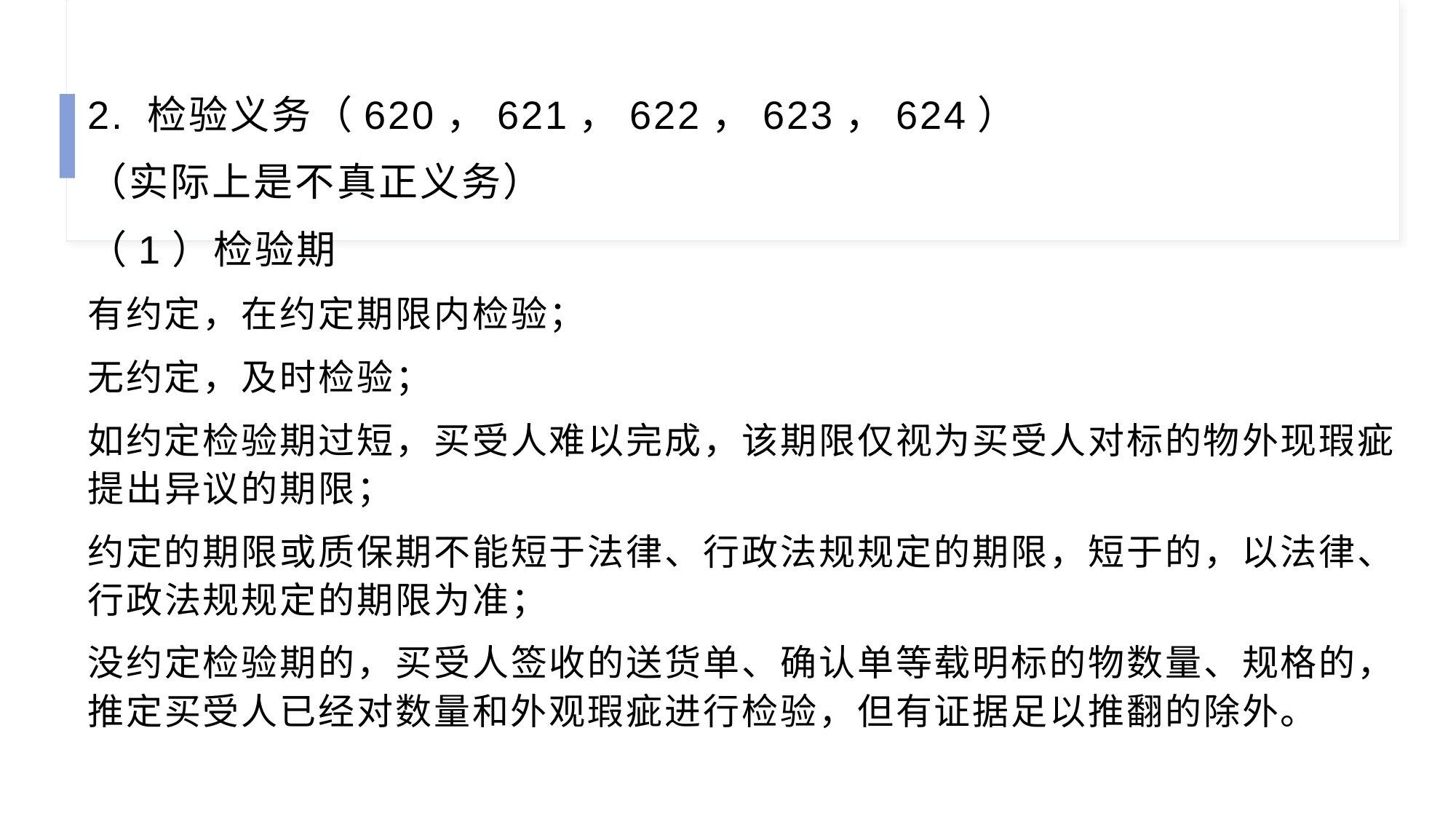

2. 检验义务（620，621，622，623，624）
（实际上是不真正义务）
（1）检验期
有约定，在约定期限内检验；
无约定，及时检验；
如约定检验期过短，买受人难以完成，该期限仅视为买受人对标的物外现瑕疵提出异议的期限；
约定的期限或质保期不能短于法律、行政法规规定的期限，短于的，以法律、行政法规规定的期限为准；
没约定检验期的，买受人签收的送货单、确认单等载明标的物数量、规格的，推定买受人已经对数量和外观瑕疵进行检验，但有证据足以推翻的除外。